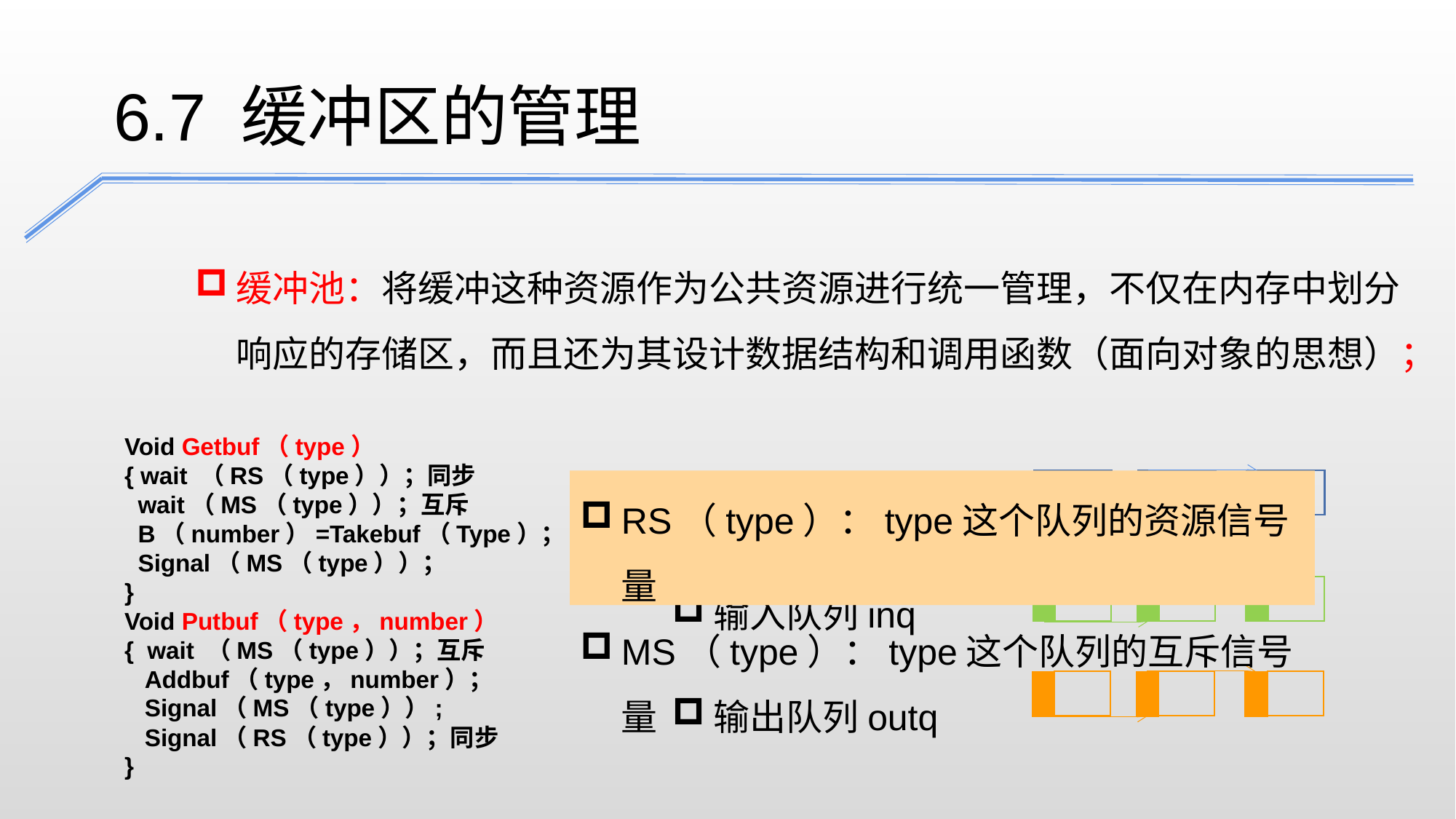

6.7 缓冲区的管理
缓冲池：将缓冲这种资源作为公共资源进行统一管理，不仅在内存中划分响应的存储区，而且还为其设计数据结构和调用函数（面向对象的思想）；
Void Getbuf（type）
{ wait （RS（type））；同步
  wait（MS（type））；互斥
  B（number）=Takebuf（Type）；
  Signal（MS（type））；
}
Void Putbuf（type，number）
{  wait （MS（type））；互斥
   Addbuf（type，number）；
   Signal（MS（type））;
   Signal（RS（type））；同步
}

空白缓冲队列emq

RS（type）：type这个队列的资源信号量
MS（type）：type这个队列的互斥信号量
输入队列inq

输出队列outq